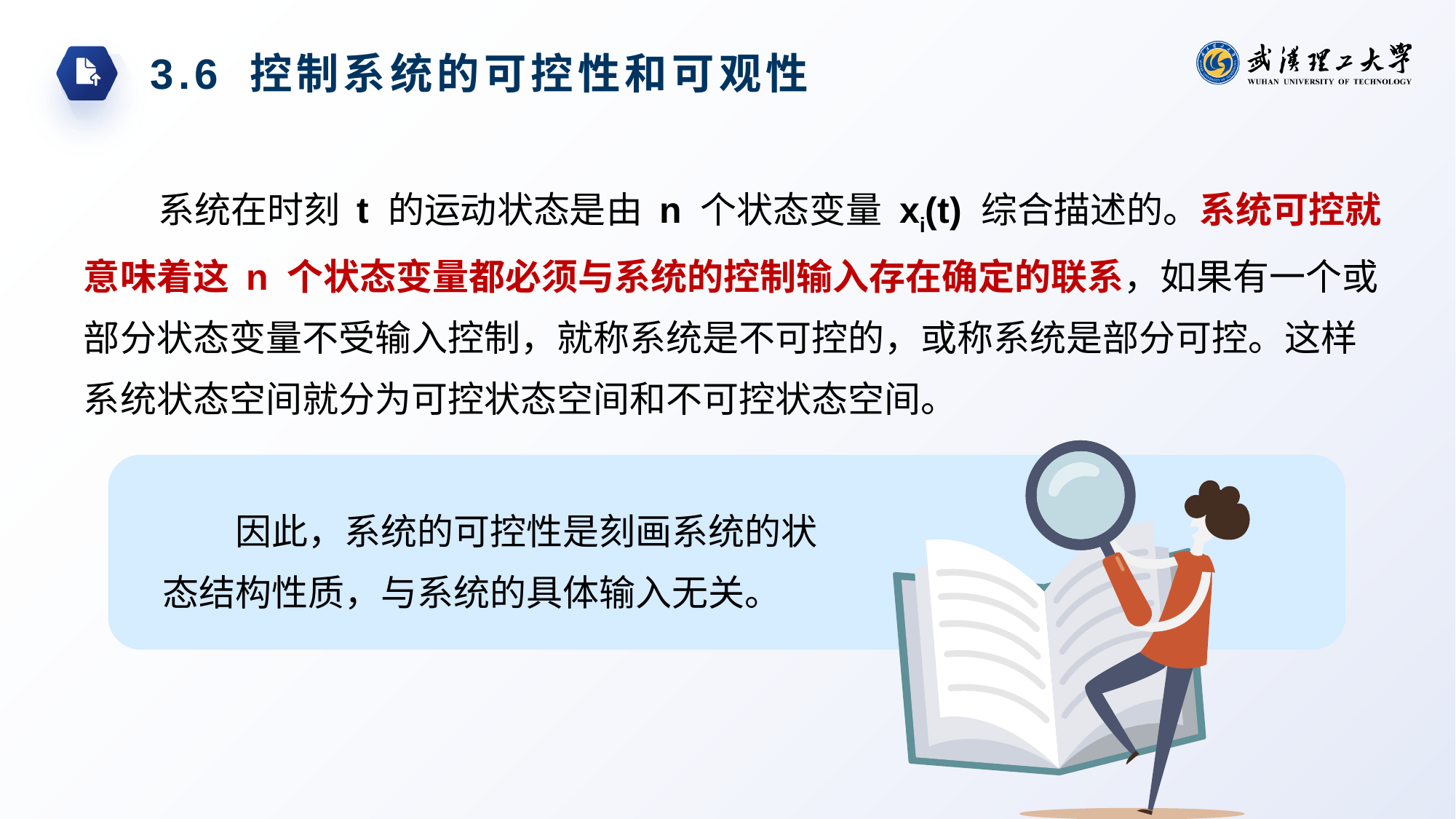

3.6 控制系统的可控性和可观性
系统在时刻 t 的运动状态是由 n 个状态变量 xi(t) 综合描述的。系统可控就意味着这 n 个状态变量都必须与系统的控制输入存在确定的联系，如果有一个或部分状态变量不受输入控制，就称系统是不可控的，或称系统是部分可控。这样系统状态空间就分为可控状态空间和不可控状态空间。

因此，系统的可控性是刻画系统的状态结构性质，与系统的具体输入无关。